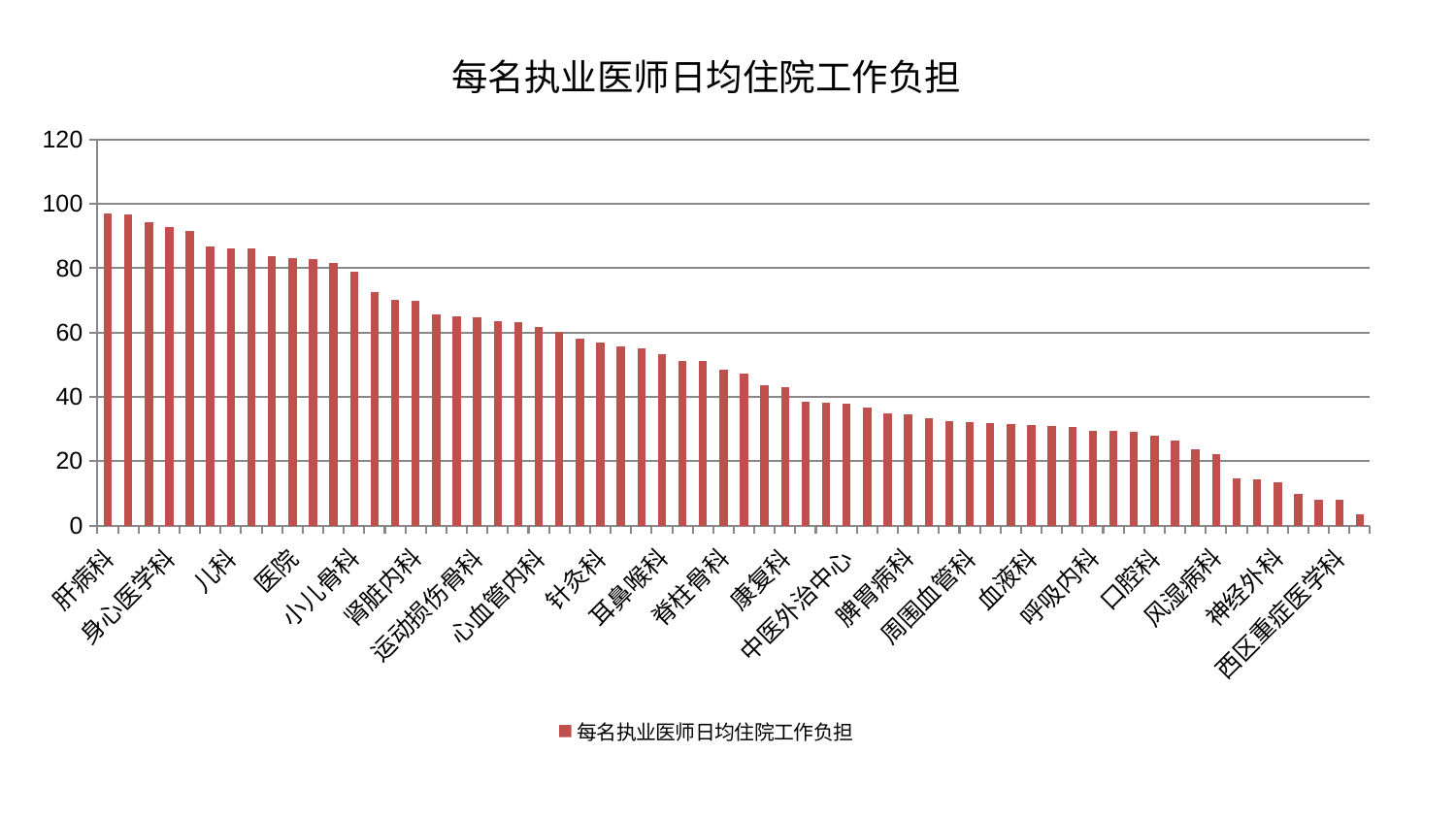

### Chart: 每名执业医师日均住院工作负担

| Category | 每名执业医师日均住院工作负担 |
|---|---|
| 肝病科 | 96.90575165288368 |
| 美容皮肤科 | 96.793879078958 |
| 男科 | 94.21796384586096 |
| 身心医学科 | 92.89559131161236 |
| 妇科 | 91.53116729503017 |
| 心病三科 | 86.88119492006463 |
| 儿科 | 86.27609194574597 |
| 妇科妇二科合并 | 86.07287238955664 |
| 东区肾病科 | 83.88754114873636 |
| 医院 | 83.09596818696399 |
| 小儿推拿科 | 83.00452689695241 |
| 胸外科 | 81.6048861124209 |
| 小儿骨科 | 78.78856344902874 |
| 脑病三科 | 72.69822763431955 |
| 泌尿外科 | 70.24228797025131 |
| 肾脏内科 | 69.85539664104468 |
| 脑病一科 | 65.6920042833727 |
| 眼科 | 64.92492184395189 |
| 运动损伤骨科 | 64.63585697981603 |
| 治未病中心 | 63.49774095625074 |
| 脾胃科消化科合并 | 63.1324195459704 |
| 心血管内科 | 61.71179497743944 |
| 显微骨科 | 60.220326342718856 |
| 老年医学科 | 58.012818563998714 |
| 针灸科 | 56.95515929774524 |
| 内分泌科 | 55.67594985401803 |
| 神经内科 | 55.16367664611745 |
| 耳鼻喉科 | 53.16161321646386 |
| 普通外科 | 51.16462635813983 |
| 心病四科 | 51.073456160424755 |
| 脊柱骨科 | 48.55676879699029 |
| 肝胆外科 | 47.26758362764798 |
| 产科 | 43.56754224595709 |
| 康复科 | 43.12746245971986 |
| 骨科 | 38.55616931947545 |
| 关节骨科 | 38.20528887352428 |
| 中医外治中心 | 37.7754026394187 |
| 创伤骨科 | 36.55267405240574 |
| 微创骨科 | 34.73073665615152 |
| 脾胃病科 | 34.64427694703536 |
| 肾病科 | 33.307885795371426 |
| 中医经典科 | 32.47633653823983 |
| 周围血管科 | 32.18738003911304 |
| 消化内科 | 31.692438442048164 |
| 推拿科 | 31.609834423271856 |
| 血液科 | 31.358802744070125 |
| 脑病二科 | 31.067733976951217 |
| 重症医学科 | 30.642778752451207 |
| 呼吸内科 | 29.51168842042222 |
| 心病一科 | 29.422620281229527 |
| 综合内科 | 29.124594427074733 |
| 口腔科 | 27.9404945471448 |
| 肿瘤内科 | 26.274387455692704 |
| 心病二科 | 23.75323432645242 |
| 风湿病科 | 22.091071296880415 |
| 乳腺甲状腺外科 | 14.619060161317599 |
| 皮肤科 | 14.404644897228614 |
| 神经外科 | 13.523811417118159 |
| 妇二科 | 9.726929902751102 |
| 肛肠科 | 7.922334313558843 |
| 西区重症医学科 | 7.879769019979577 |
| 东区重症医学科 | 3.5240230874559852 |
53